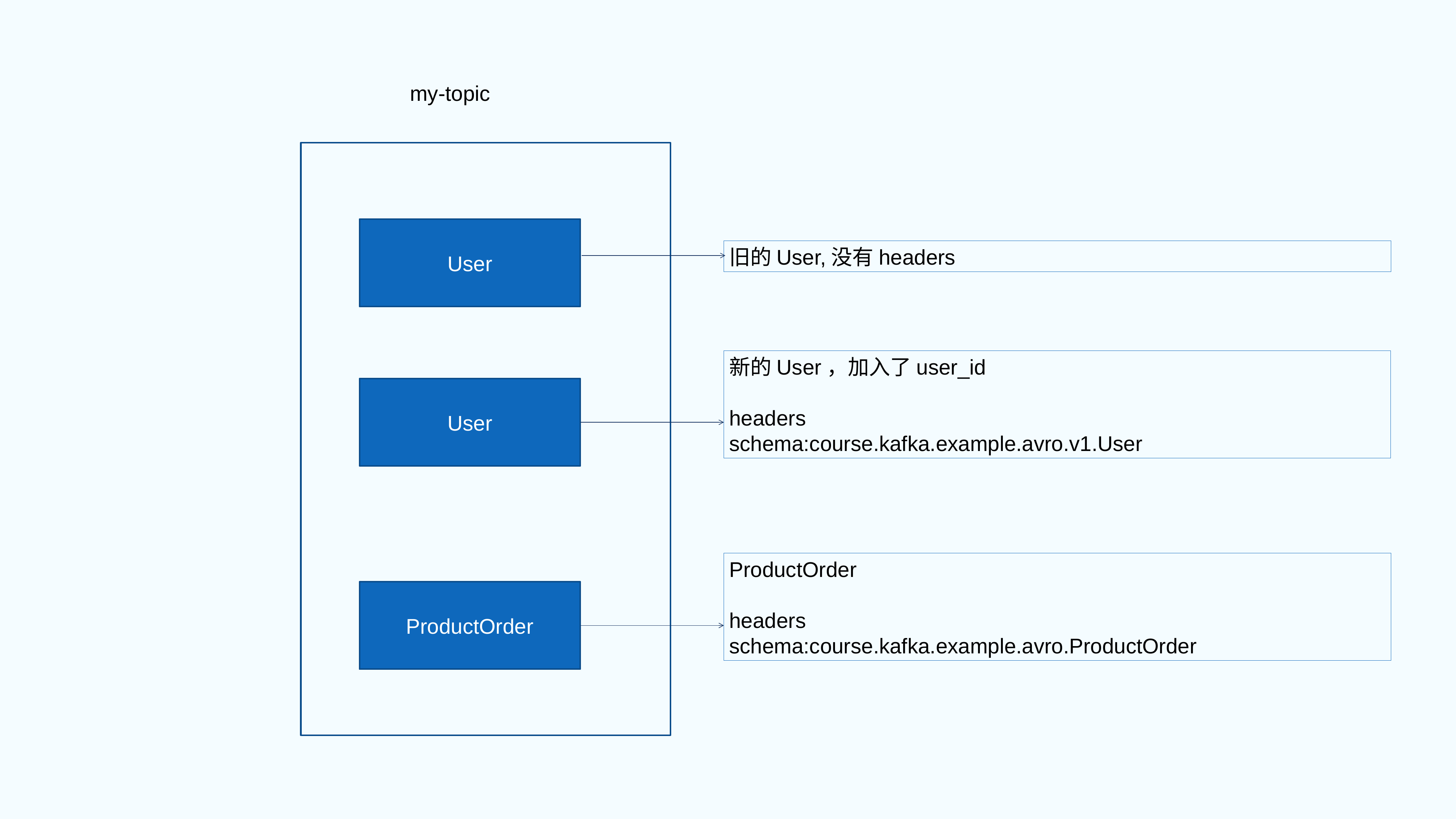

my-topic

User
旧的User,没有headers
新的User，加入了user_id

headers
schema:course.kafka.example.avro.v1.User
User
ProductOrder

headers
schema:course.kafka.example.avro.ProductOrder
ProductOrder